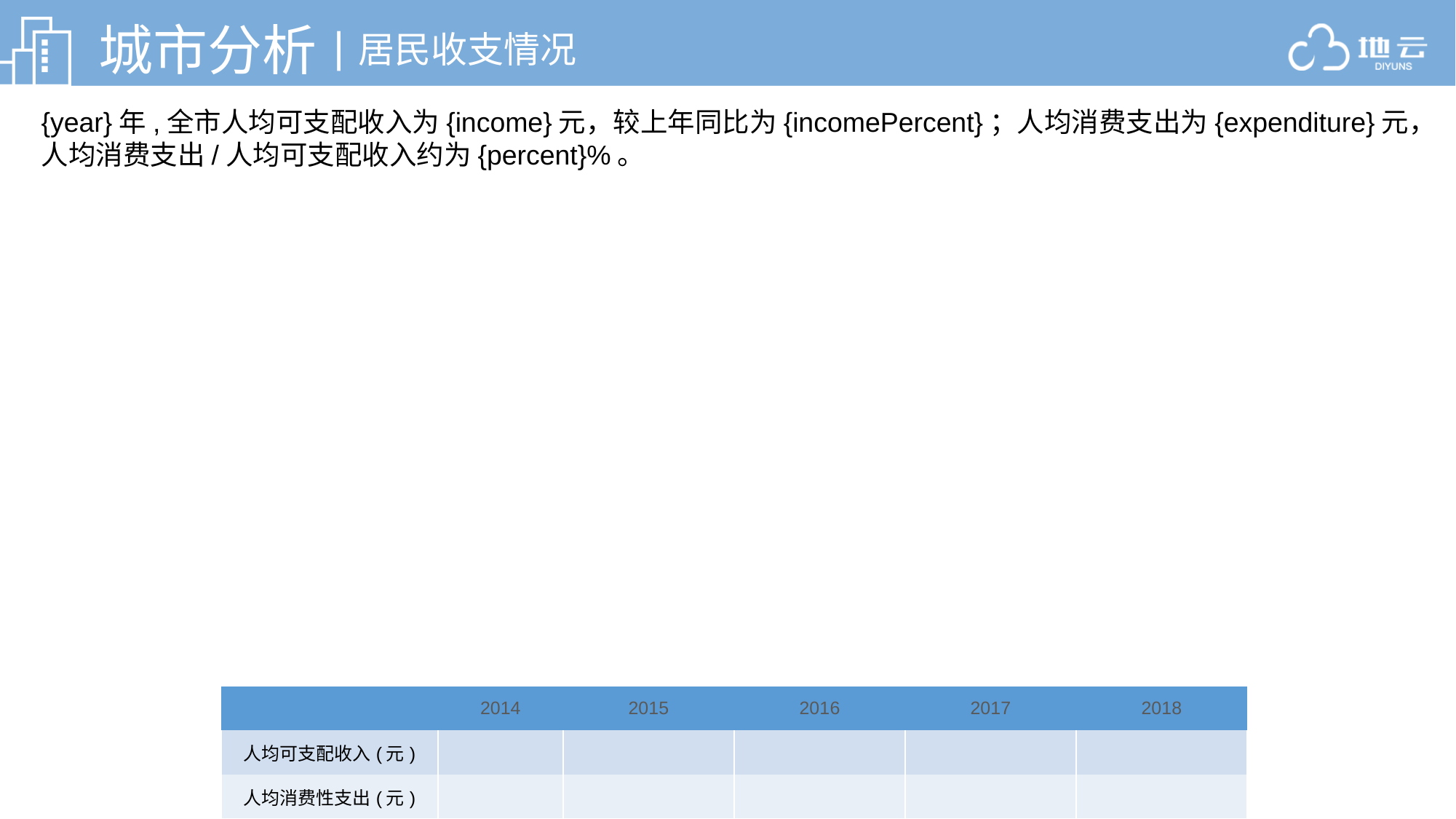

城市分析
|
居民收支情况
{year}年,全市人均可支配收入为{income}元，较上年同比为{incomePercent}；人均消费支出为{expenditure}元，人均消费支出/人均可支配收入约为{percent}%。
|  | 2014 | 2015 | 2016 | 2017 | 2018 |
| --- | --- | --- | --- | --- | --- |
| 人均可支配收入(元) |  |  |  |  |  |
| 人均消费性支出(元) |  |  |  |  |  |